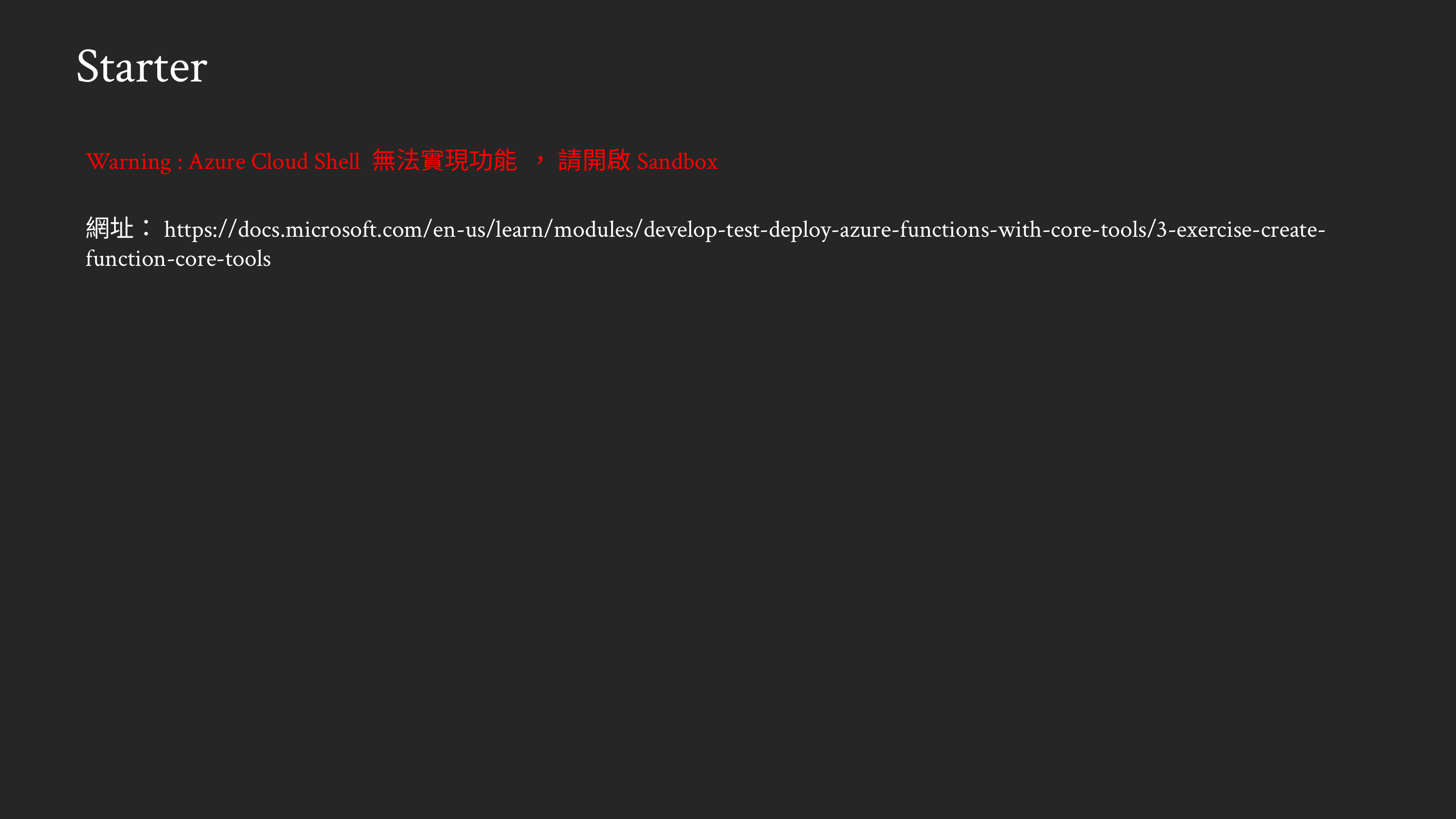

# Starter
Warning : Azure Cloud Shell 無法實現功能  ， 請開啟Sandbox

網址：https://docs.microsoft.com/en-us/learn/modules/develop-test-deploy-azure-functions-with-core-tools/3-exercise-create-function-core-tools